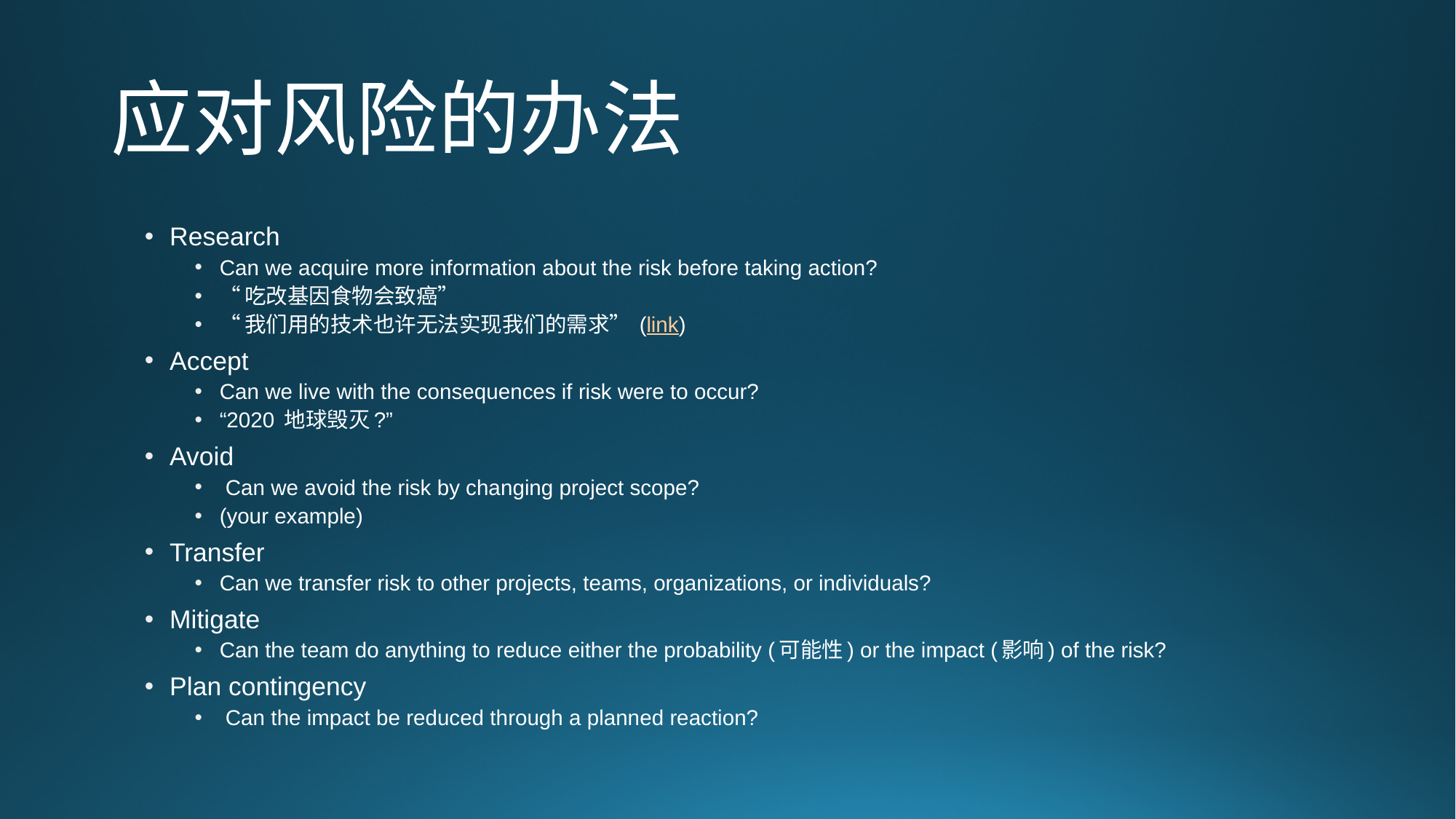

# 应对风险的办法
Research
Can we acquire more information about the risk before taking action?
“吃改基因食物会致癌”
“我们用的技术也许无法实现我们的需求” (link)
Accept
Can we live with the consequences if risk were to occur?
“2020 地球毁灭?”
Avoid
 Can we avoid the risk by changing project scope?
(your example)
Transfer
Can we transfer risk to other projects, teams, organizations, or individuals?
Mitigate
Can the team do anything to reduce either the probability (可能性) or the impact (影响) of the risk?
Plan contingency
 Can the impact be reduced through a planned reaction?